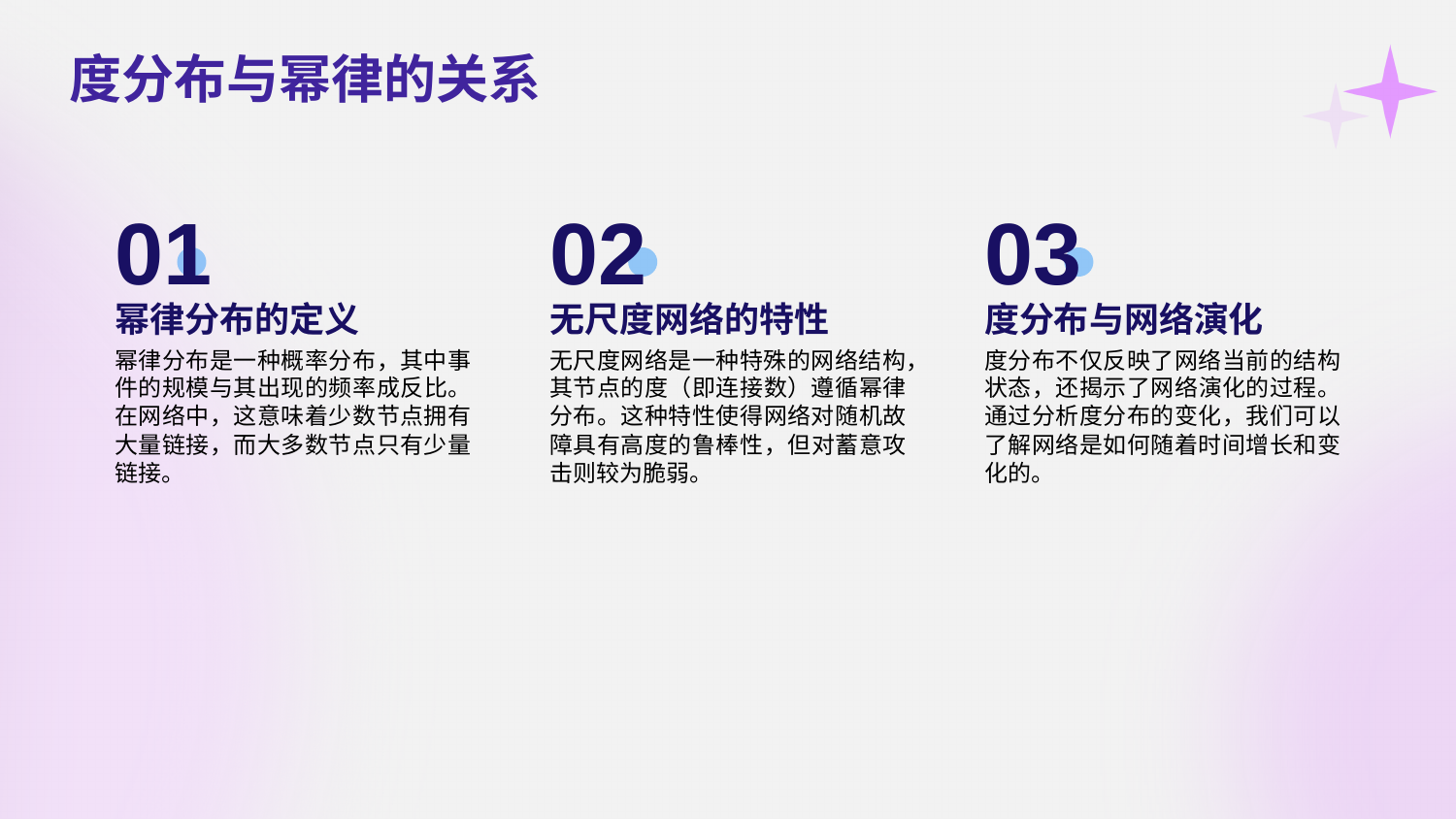

度分布与幂律的关系
01
02
03

幂律分布的定义
无尺度网络的特性
度分布与网络演化
幂律分布是一种概率分布，其中事件的规模与其出现的频率成反比。在网络中，这意味着少数节点拥有大量链接，而大多数节点只有少量链接。
无尺度网络是一种特殊的网络结构，其节点的度（即连接数）遵循幂律分布。这种特性使得网络对随机故障具有高度的鲁棒性，但对蓄意攻击则较为脆弱。
度分布不仅反映了网络当前的结构状态，还揭示了网络演化的过程。通过分析度分布的变化，我们可以了解网络是如何随着时间增长和变化的。